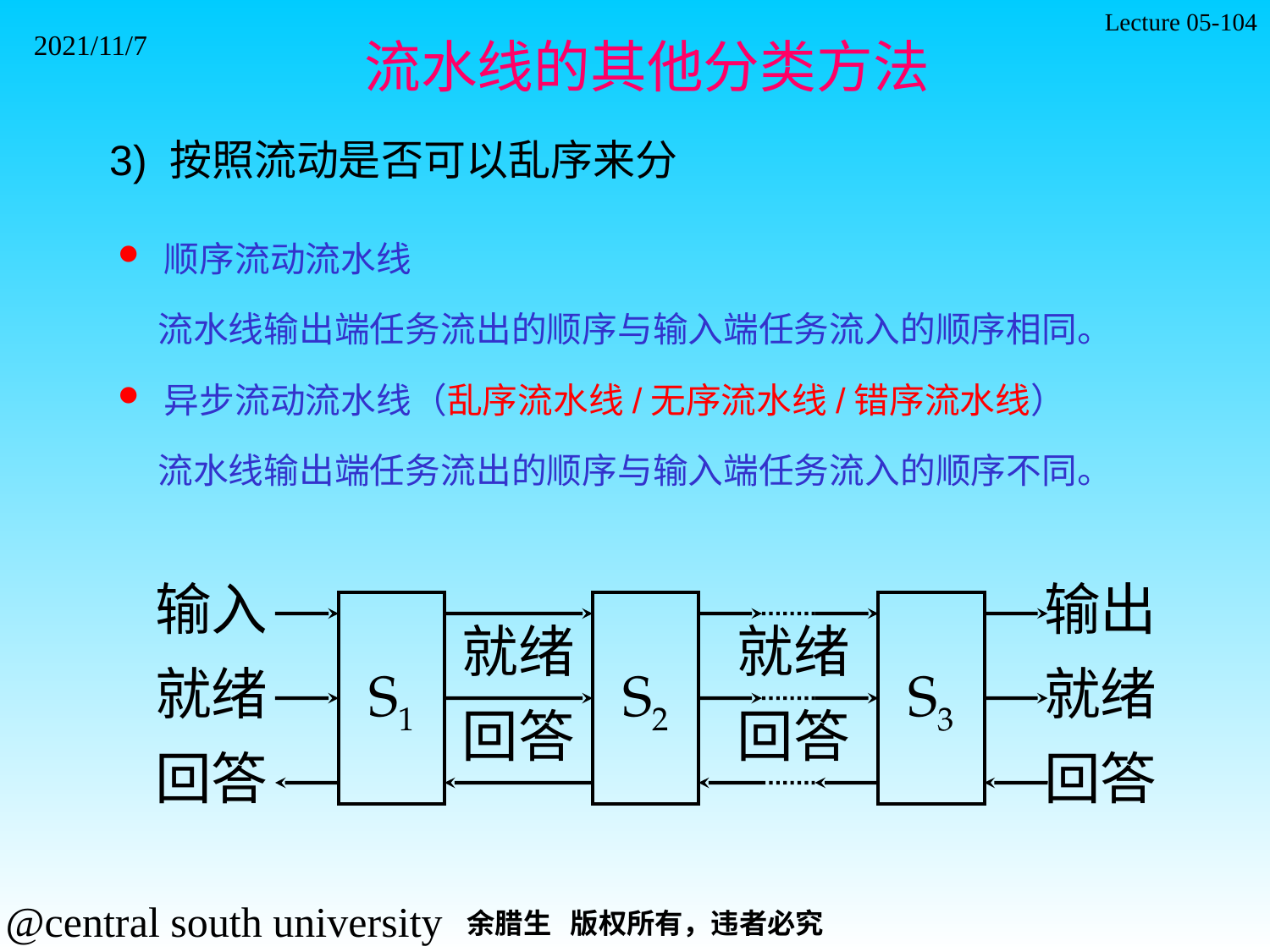

Lecture 05-104
2021/11/7
流水线的其他分类方法
3) 按照流动是否可以乱序来分

 顺序流动流水线
    流水线输出端任务流出的顺序与输入端任务流入的顺序相同。
 异步流动流水线（乱序流水线/无序流水线/错序流水线）
    流水线输出端任务流出的顺序与输入端任务流入的顺序不同。
输入
输出
S1
S2
S3

就绪
就绪
就绪
就绪

回答
回答
回答
回答

余腊生   版权所有，违者必究